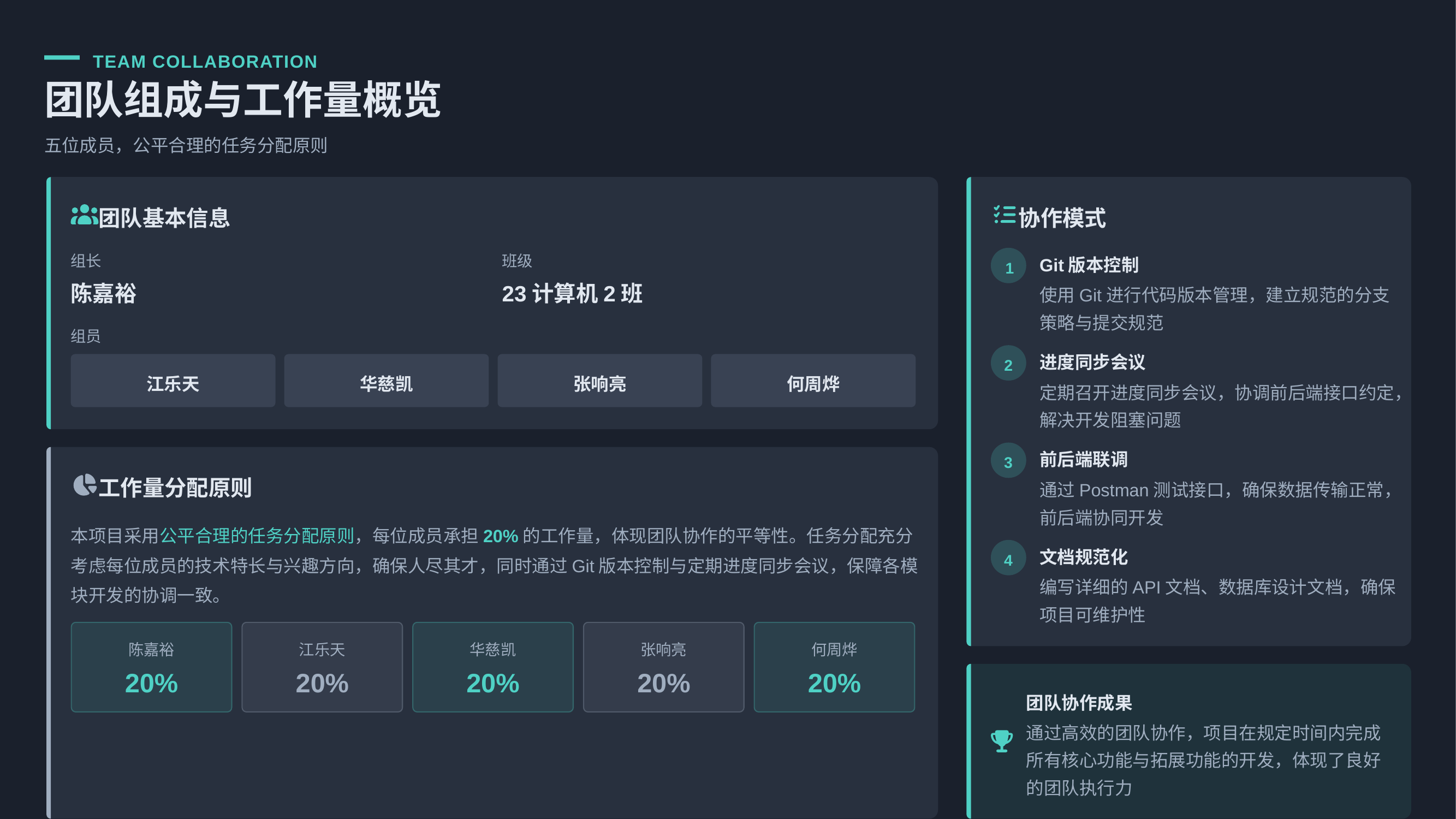

TEAM COLLABORATION

团队组成与工作量概览
五位成员，公平合理的任务分配原则

团队基本信息
协作模式

组长
班级

Git版本控制
1
陈嘉裕
23计算机2班
使用Git进行代码版本管理，建立规范的分支策略与提交规范
组员

进度同步会议
2

江乐天
华慈凯
张响亮
何周烨
定期召开进度同步会议，协调前后端接口约定，解决开发阻塞问题

前后端联调

3
工作量分配原则

通过Postman测试接口，确保数据传输正常，前后端协同开发
本项目采用公平合理的任务分配原则，每位成员承担20%的工作量，体现团队协作的平等性。任务分配充分考虑每位成员的技术特长与兴趣方向，确保人尽其才，同时通过Git版本控制与定期进度同步会议，保障各模块开发的协调一致。

文档规范化
4
编写详细的API文档、数据库设计文档，确保项目可维护性

陈嘉裕
江乐天
华慈凯
张响亮
何周烨
20%
20%
20%
20%
20%

团队协作成果
通过高效的团队协作，项目在规定时间内完成所有核心功能与拓展功能的开发，体现了良好的团队执行力